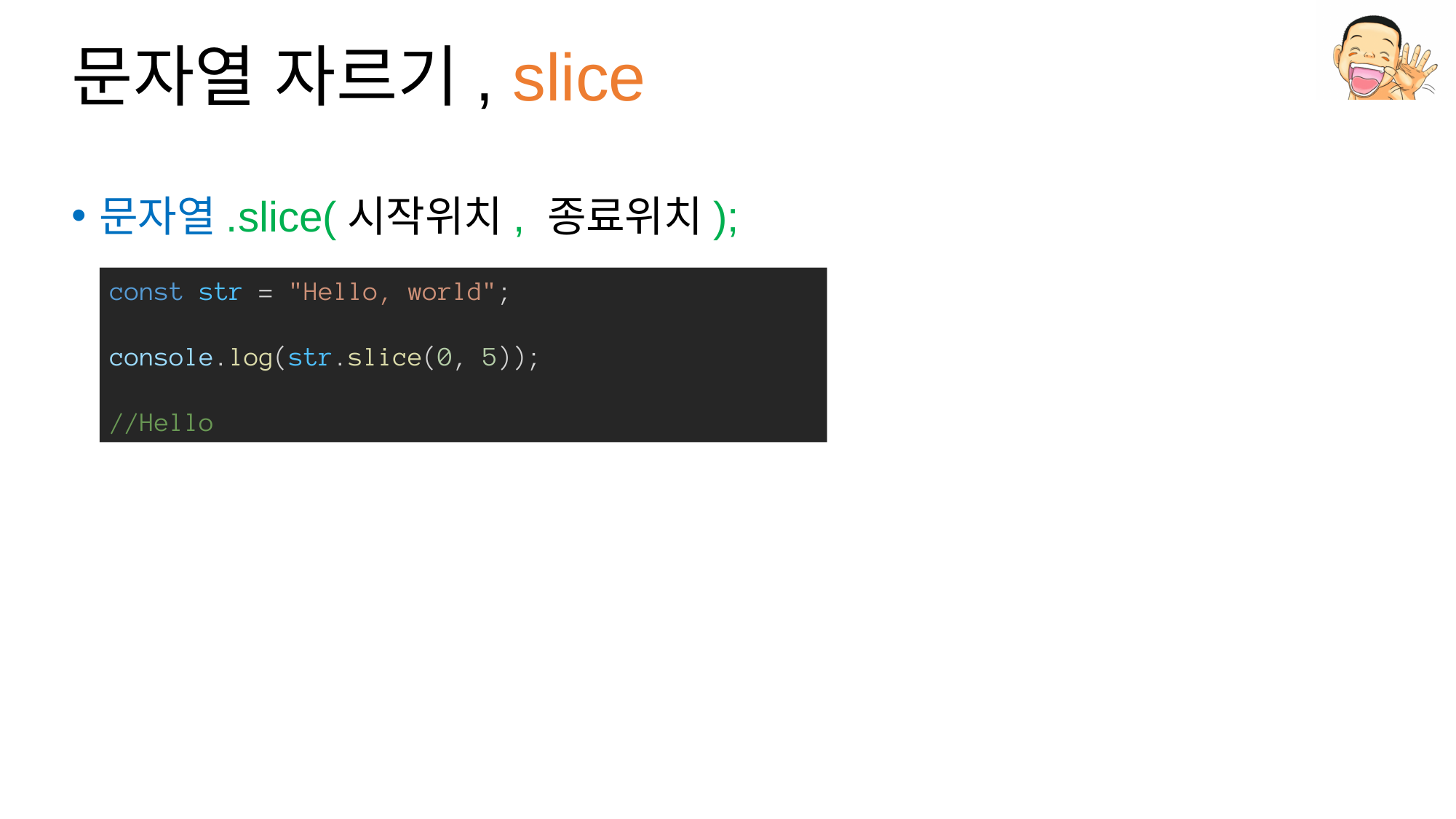

# 문자열 자르기, slice
문자열.slice(시작위치, 종료위치);
const str = "Hello, world";
console.log(str.slice(0, 5));
//Hello